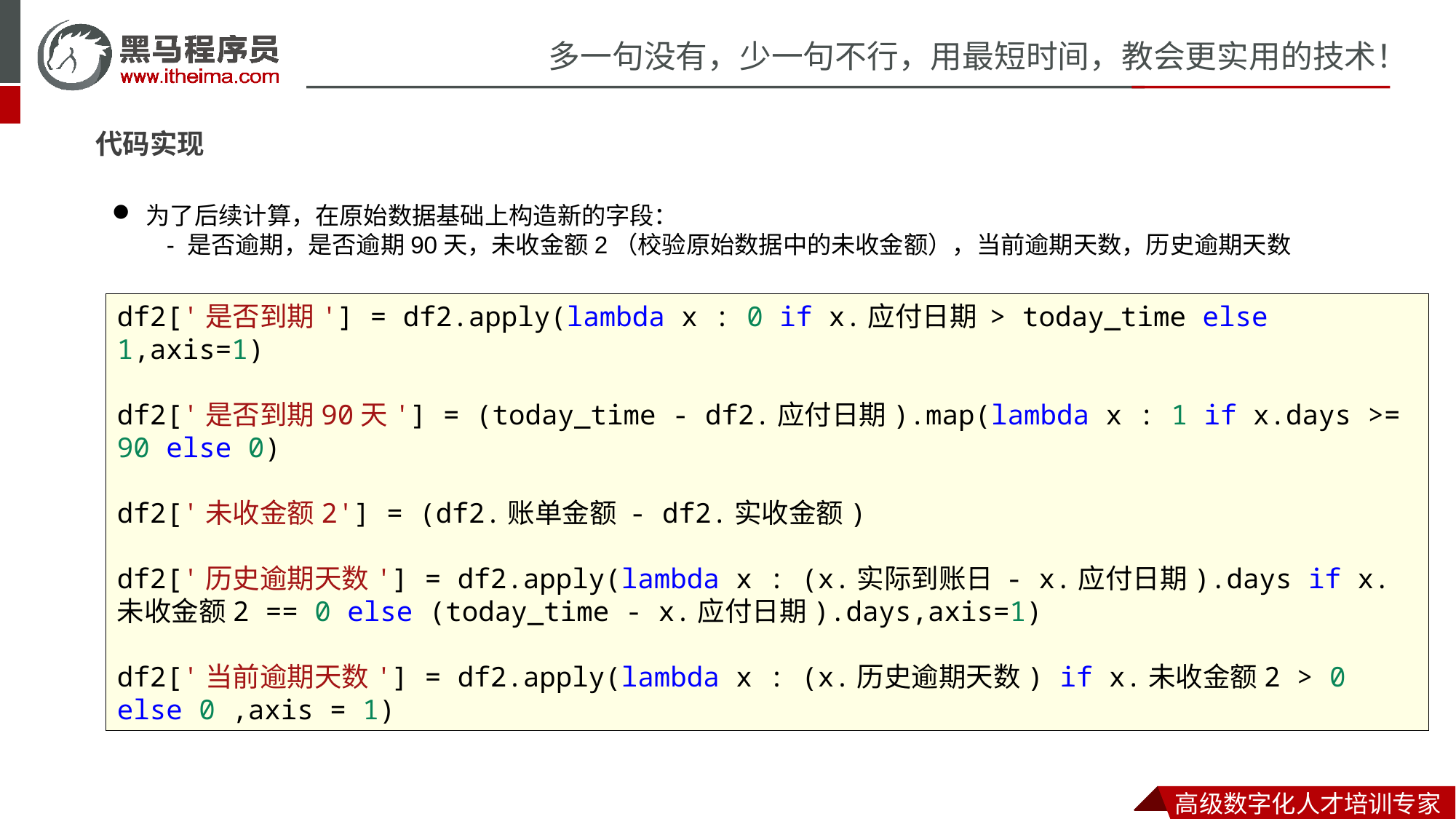

代码实现
为了后续计算，在原始数据基础上构造新的字段：
- 是否逾期，是否逾期90天，未收金额2（校验原始数据中的未收金额），当前逾期天数，历史逾期天数

df2['是否到期'] = df2.apply(lambda x : 0 if x.应付日期 > today_time else 1,axis=1)
df2['是否到期90天'] = (today_time - df2.应付日期).map(lambda x : 1 if x.days >= 90 else 0)
df2['未收金额2'] = (df2.账单金额 - df2.实收金额)
df2['历史逾期天数'] = df2.apply(lambda x : (x.实际到账日 - x.应付日期).days if x.未收金额2 == 0 else (today_time - x.应付日期).days,axis=1)
df2['当前逾期天数'] = df2.apply(lambda x : (x.历史逾期天数) if x.未收金额2 > 0 else 0 ,axis = 1)